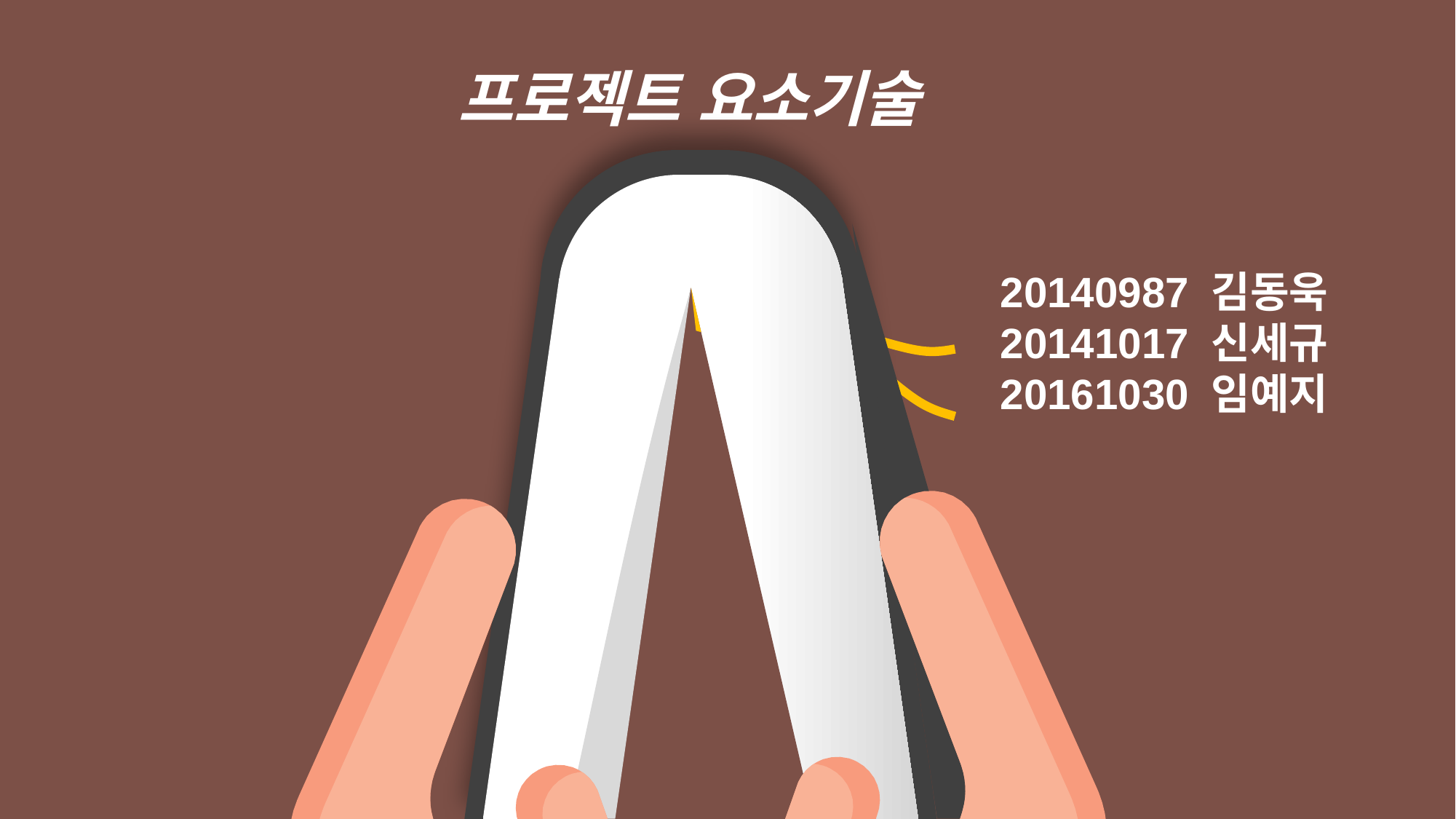

프로젝트 요소기술

20140987 김동욱
20141017 신세규
20161030 임예지